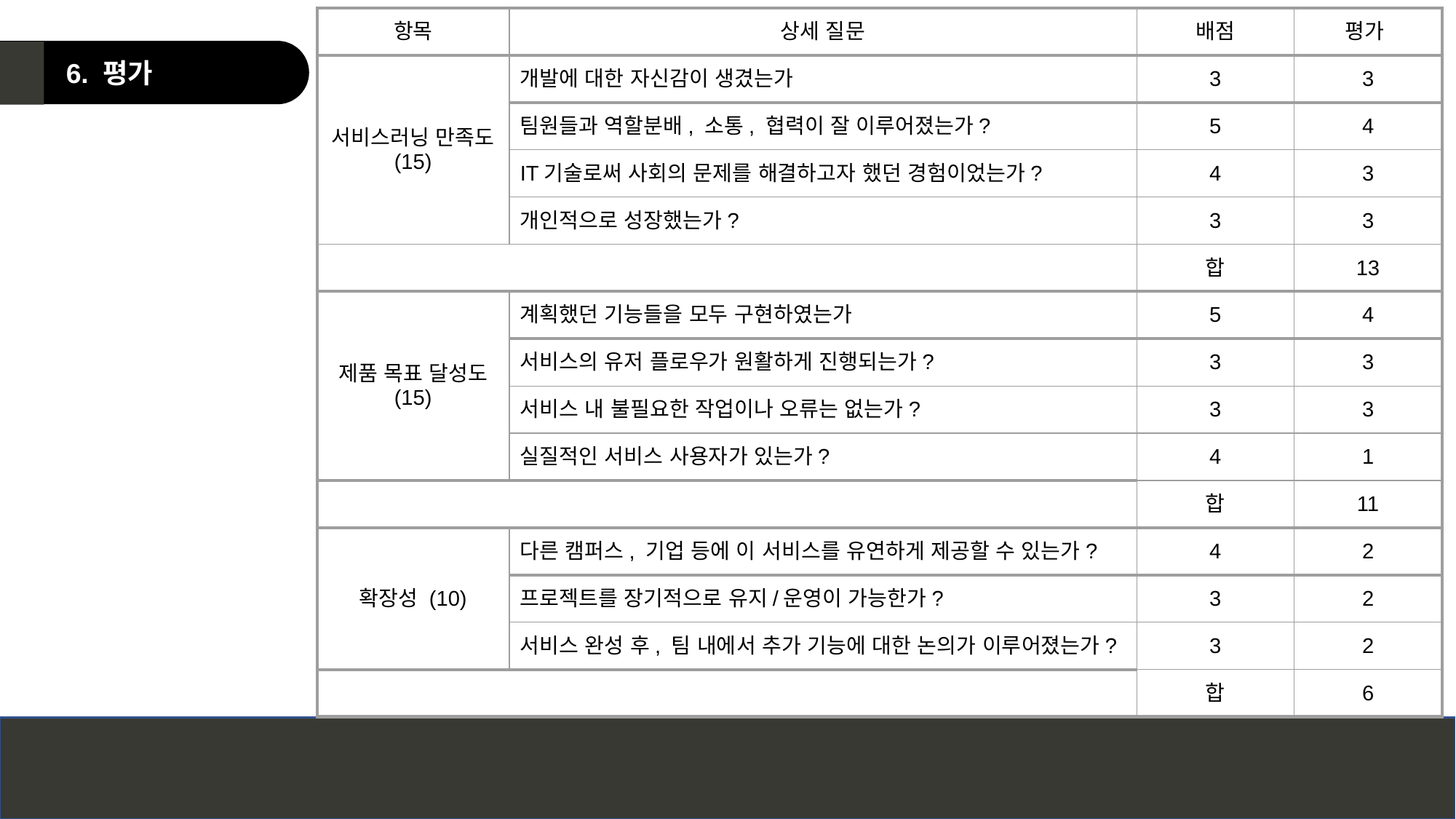

| 항목 | 상세 질문 | 배점 | 평가 |
| --- | --- | --- | --- |
| 서비스러닝 만족도 (15) | 개발에 대한 자신감이 생겼는가 | 3 | 3 |
|  | 팀원들과 역할분배, 소통, 협력이 잘 이루어졌는가? | 5 | 4 |
|  | IT기술로써 사회의 문제를 해결하고자 했던 경험이었는가? | 4 | 3 |
|  | 개인적으로 성장했는가? | 3 | 3 |
|  |  | 합 | 13 |
| 제품 목표 달성도 (15) | 계획했던 기능들을 모두 구현하였는가 | 5 | 4 |
|  | 서비스의 유저 플로우가 원활하게 진행되는가? | 3 | 3 |
|  | 서비스 내 불필요한 작업이나 오류는 없는가? | 3 | 3 |
|  | 실질적인 서비스 사용자가 있는가? | 4 | 1 |
|  |  | 합 | 11 |
| 확장성 (10) | 다른 캠퍼스, 기업 등에 이 서비스를 유연하게 제공할 수 있는가? | 4 | 2 |
|  | 프로젝트를 장기적으로 유지/운영이 가능한가? | 3 | 2 |
|  | 서비스 완성 후, 팀 내에서 추가 기능에 대한 논의가 이루어졌는가? | 3 | 2 |
|  |  | 합 | 6 |

6. 평가